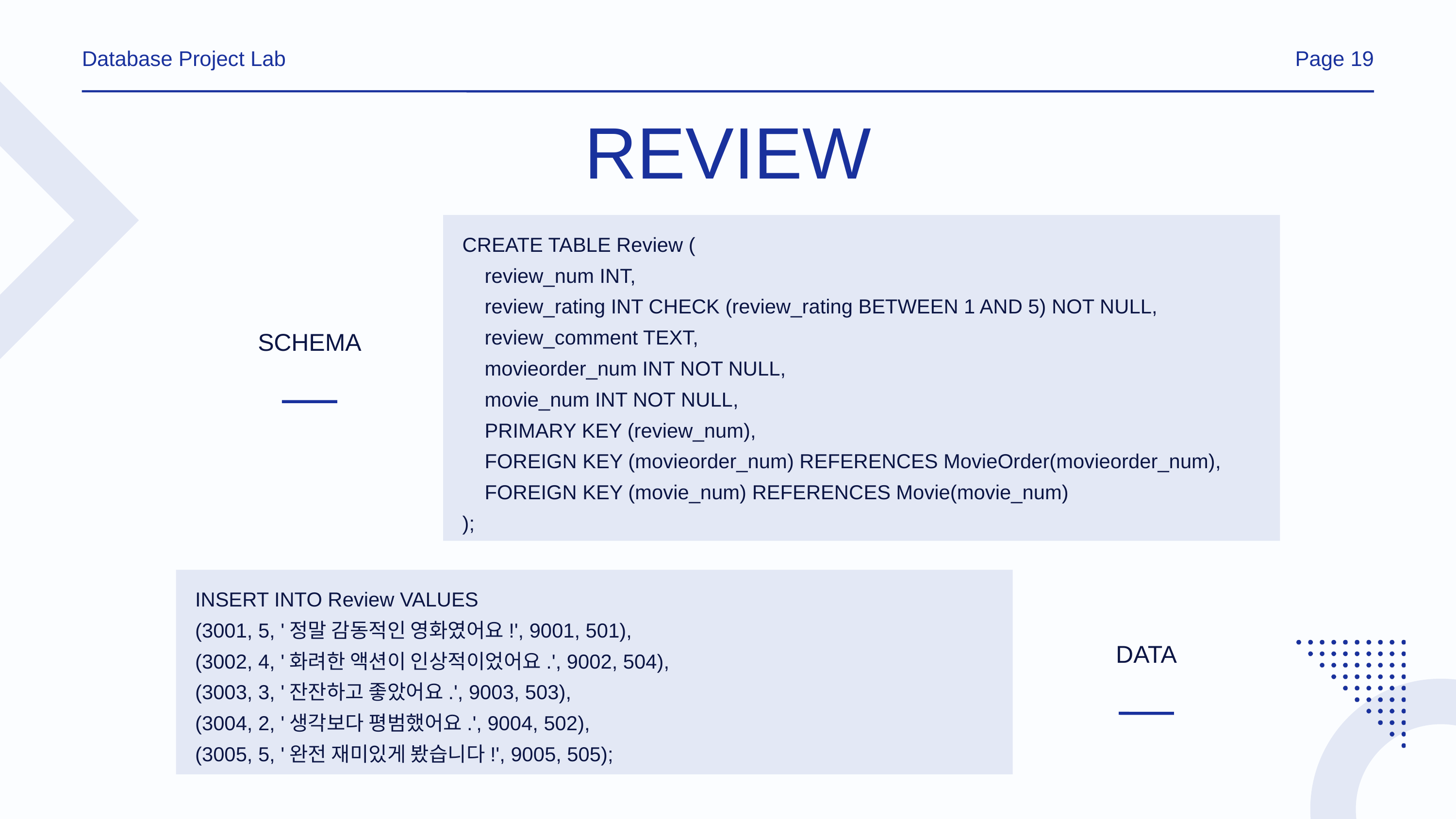

Database Project Lab
Page 19

REVIEW

CREATE TABLE Review (
    review_num INT,
    review_rating INT CHECK (review_rating BETWEEN 1 AND 5) NOT NULL,
    review_comment TEXT,
    movieorder_num INT NOT NULL,
    movie_num INT NOT NULL,
    PRIMARY KEY (review_num),
    FOREIGN KEY (movieorder_num) REFERENCES MovieOrder(movieorder_num),
    FOREIGN KEY (movie_num) REFERENCES Movie(movie_num)
);
SCHEMA

INSERT INTO Review VALUES
(3001, 5, '정말 감동적인 영화였어요!', 9001, 501),
(3002, 4, '화려한 액션이 인상적이었어요.', 9002, 504),
(3003, 3, '잔잔하고 좋았어요.', 9003, 503),
(3004, 2, '생각보다 평범했어요.', 9004, 502),
(3005, 5, '완전 재미있게 봤습니다!', 9005, 505);
DATA